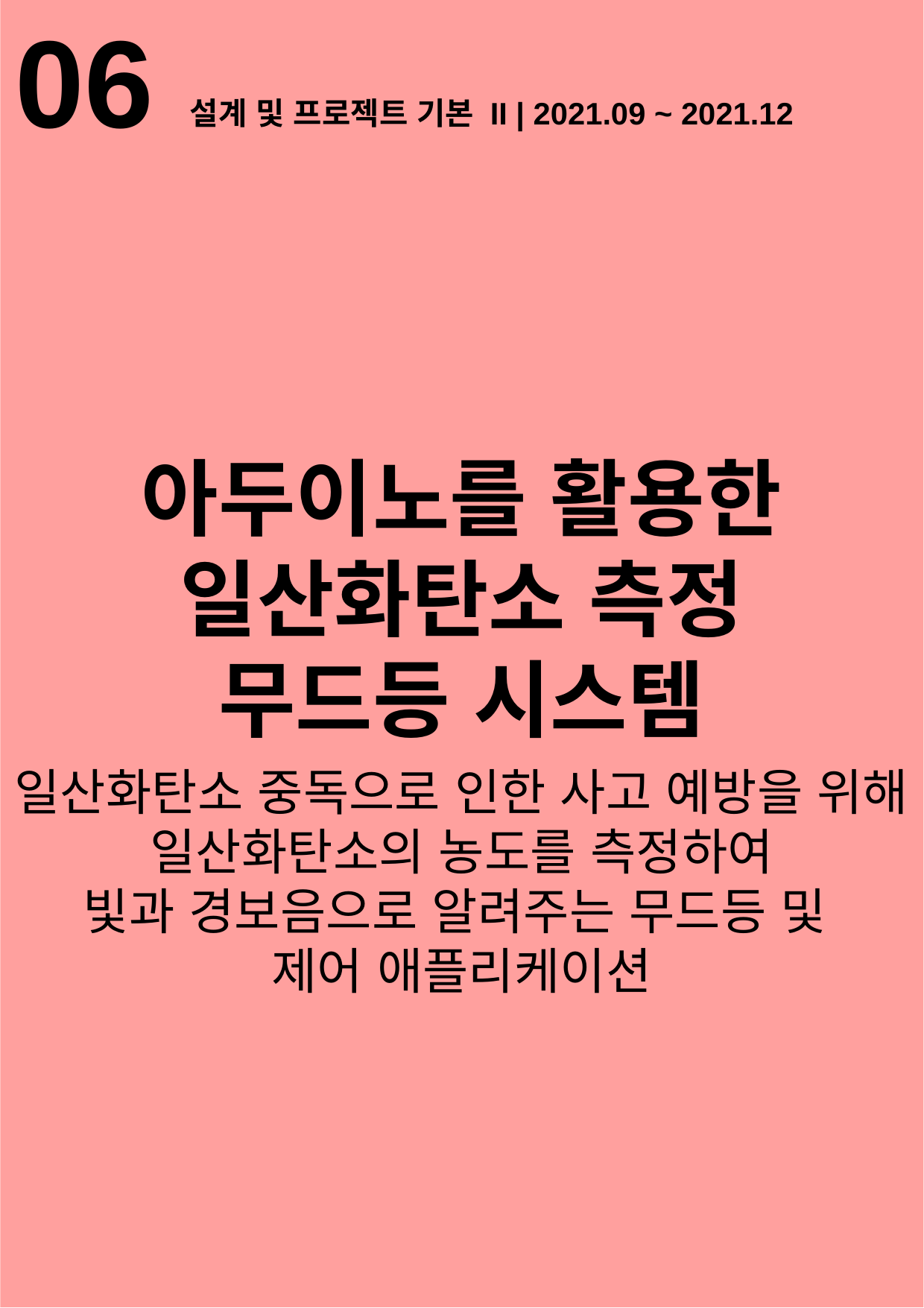

06
              설계 및 프로젝트 기본 II | 2021.09 ~ 2021.12
아두이노를 활용한
일산화탄소 측정
무드등 시스템
일산화탄소 중독으로 인한 사고 예방을 위해 일산화탄소의 농도를 측정하여
빛과 경보음으로 알려주는 무드등 및
제어 애플리케이션